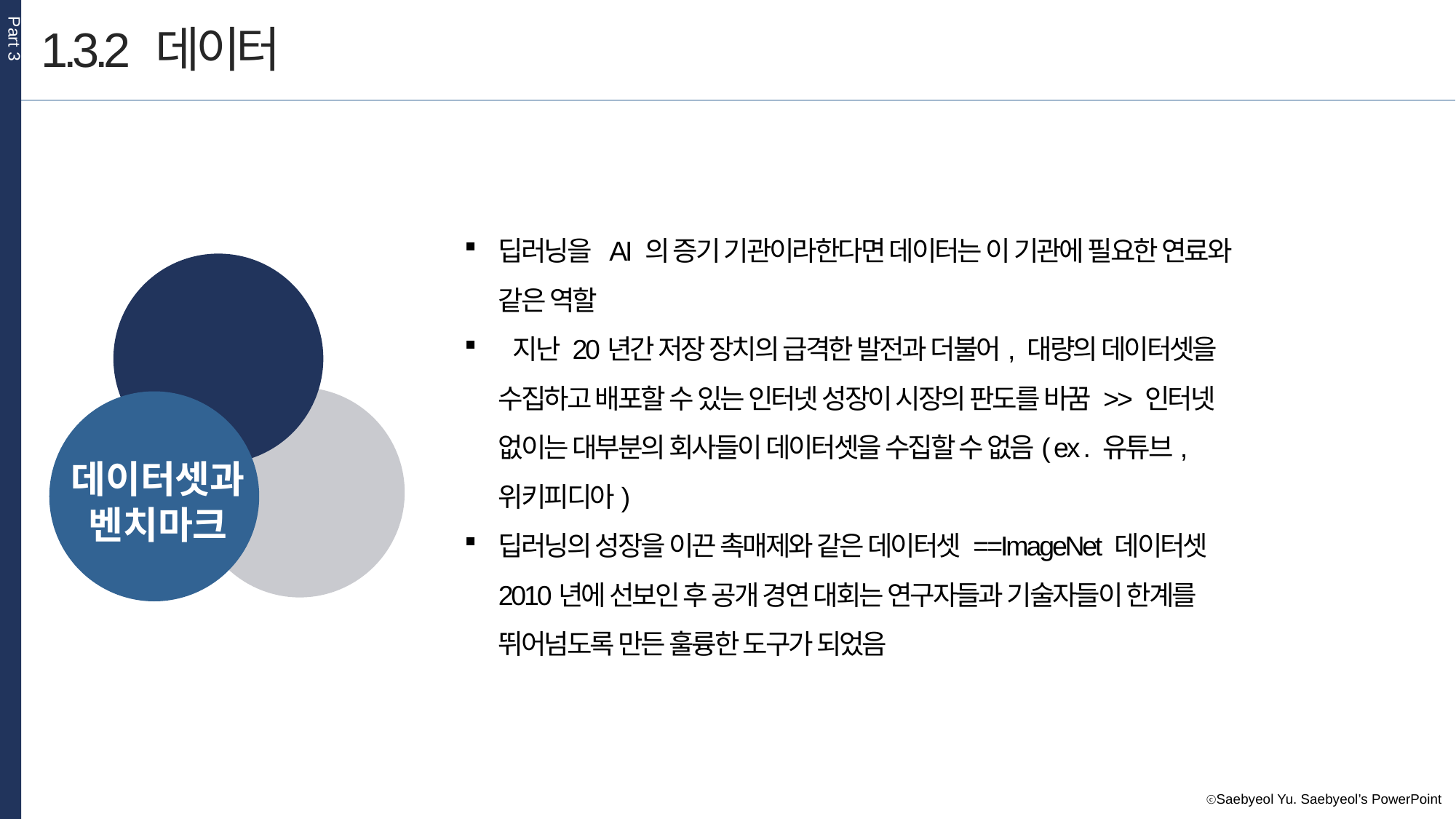

Part 3
1.3.2 데이터
딥러닝을  AI 의 증기 기관이라한다면 데이터는 이 기관에 필요한 연료와 같은 역할
 지난 20년간 저장 장치의 급격한 발전과 더불어, 대량의 데이터셋을 수집하고 배포할 수 있는 인터넷 성장이 시장의 판도를 바꿈 >> 인터넷 없이는 대부분의 회사들이 데이터셋을 수집할 수 없음( ex . 유튜브, 위키피디아)
딥러닝의 성장을 이끈 촉매제와 같은 데이터셋 ==ImageNet 데이터셋            2010년에 선보인 후 공개 경연 대회는 연구자들과 기술자들이 한계를 뛰어넘도록 만든 훌륭한 도구가 되었음

데이터셋과
벤치마크